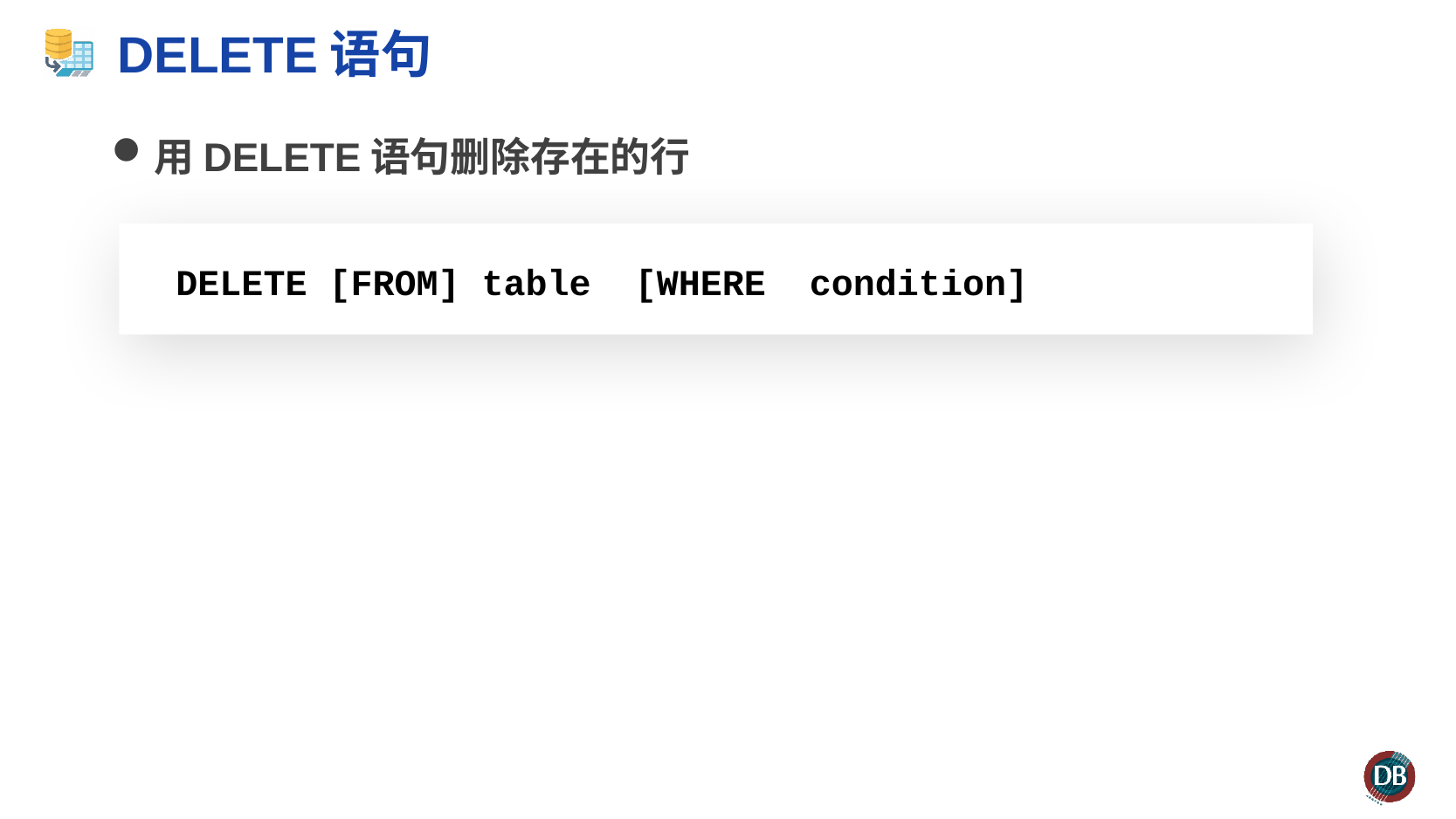

# DELETE语句
用DELETE语句删除存在的行
  DELETE [FROM] table  [WHERE  condition]